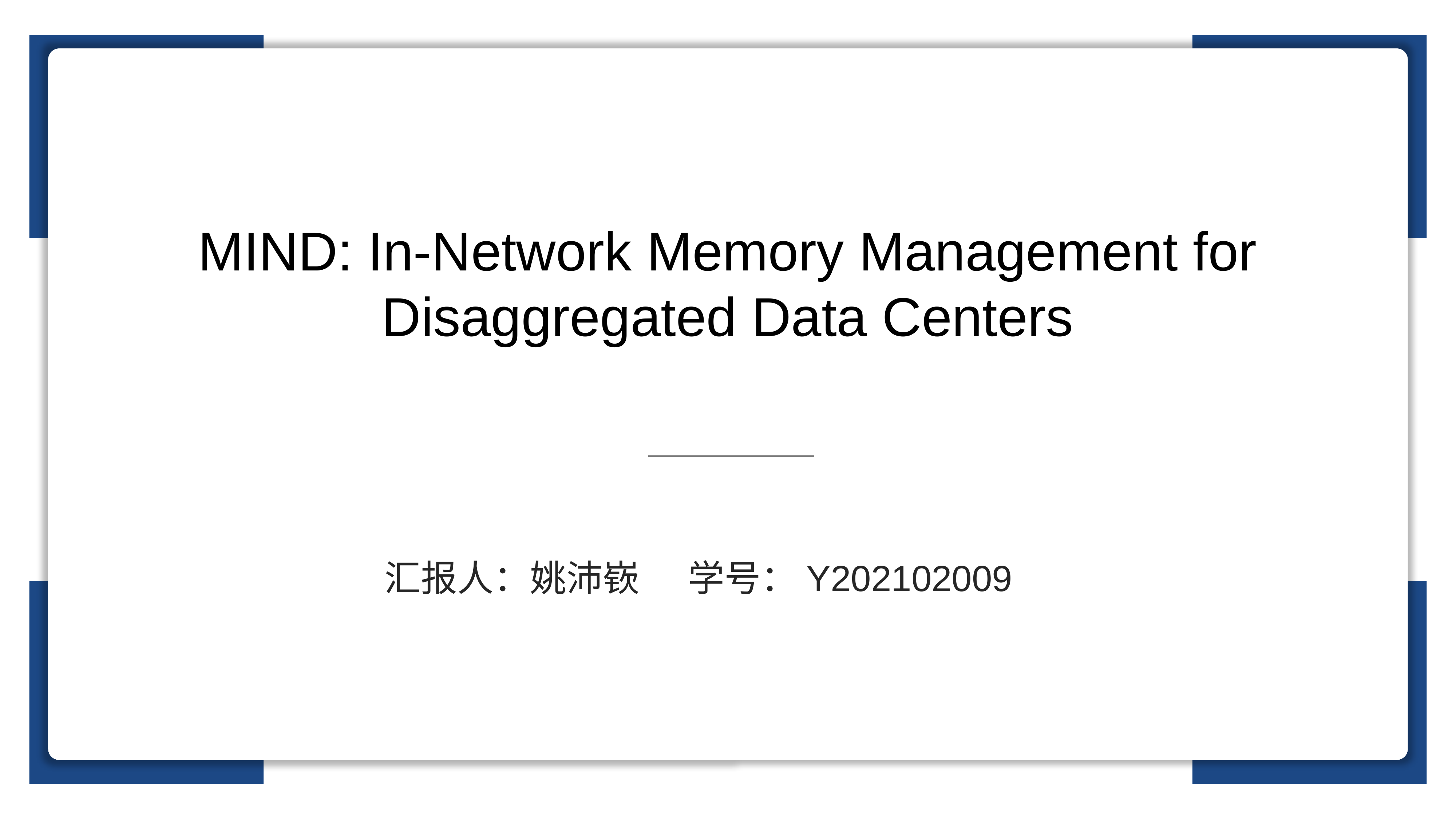

MIND: In-Network Memory Management for Disaggregated Data Centers
汇报人：姚沛嵚      学号：Y202102009